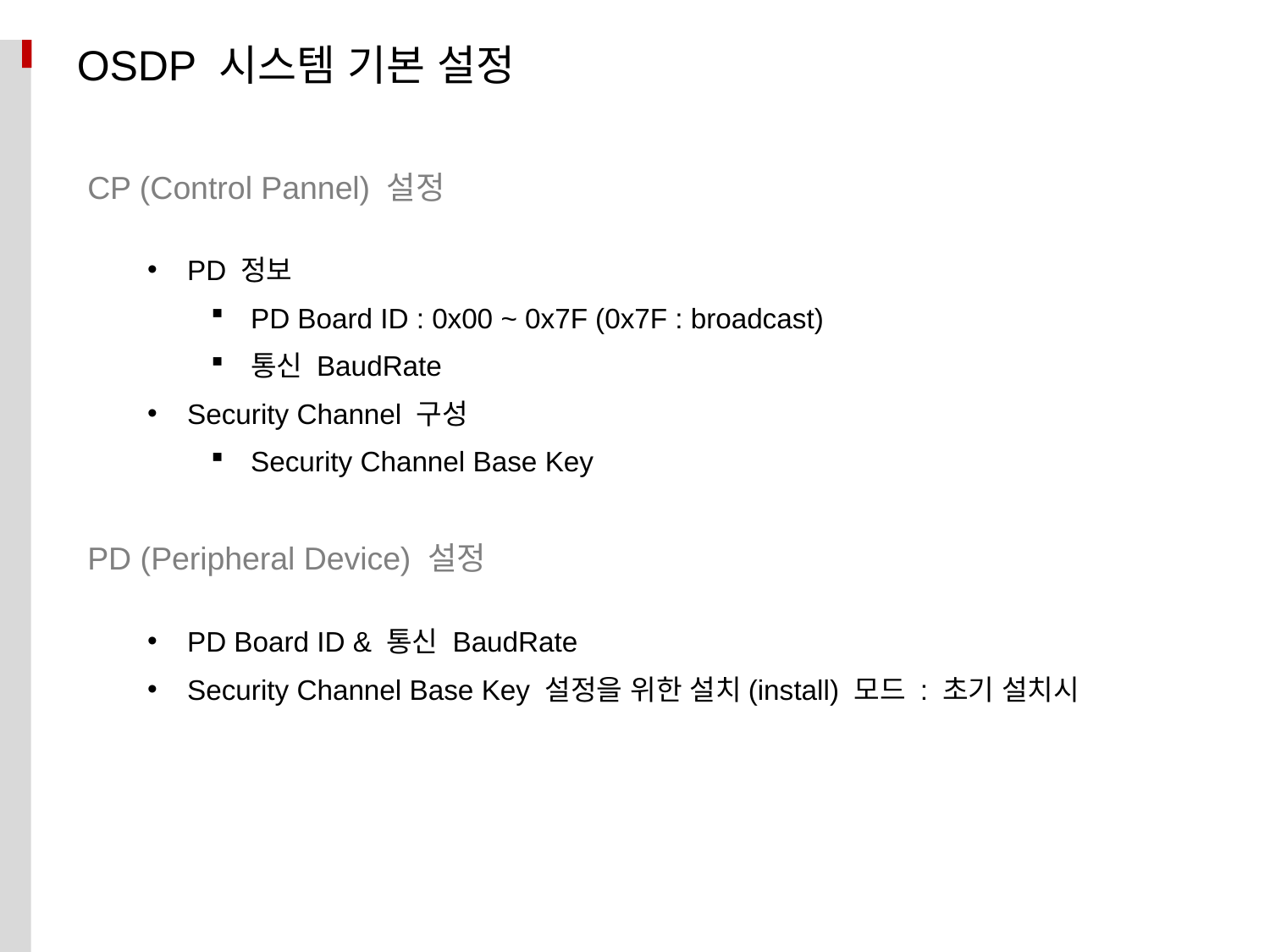

OSDP 시스템 기본 설정
CP (Control Pannel) 설정
PD 정보
PD Board ID : 0x00 ~ 0x7F (0x7F : broadcast)
통신 BaudRate
Security Channel 구성
Security Channel Base Key
PD (Peripheral Device) 설정
PD Board ID & 통신 BaudRate
Security Channel Base Key 설정을 위한 설치(install) 모드 : 초기 설치시